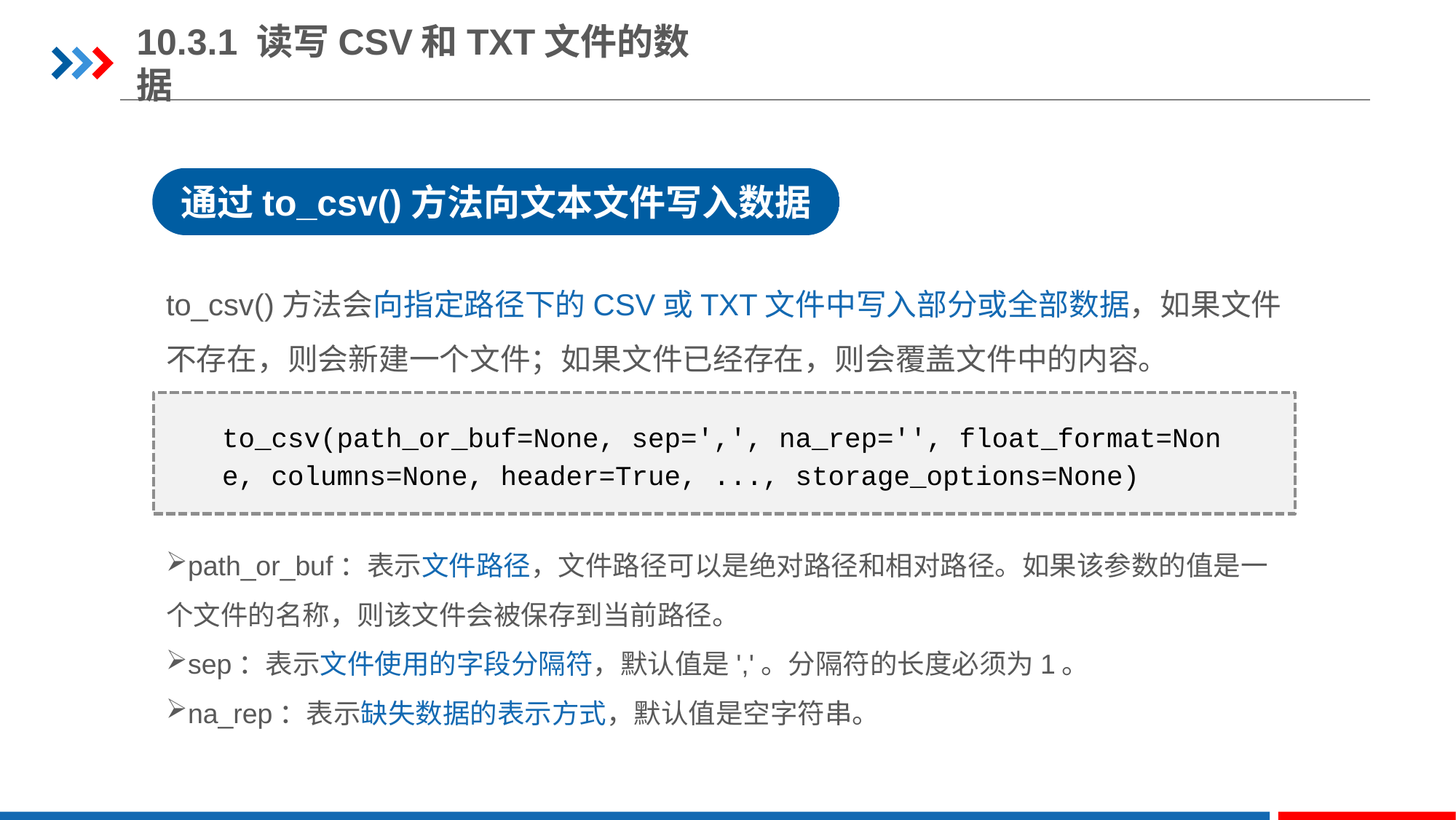

10.3.1 读写CSV和TXT文件的数据
通过to_csv()方法向文本文件写入数据
to_csv()方法会向指定路径下的CSV或TXT文件中写入部分或全部数据，如果文件不存在，则会新建一个文件；如果文件已经存在，则会覆盖文件中的内容。

to_csv(path_or_buf=None, sep=',', na_rep='', float_format=None, columns=None, header=True, ..., storage_options=None)
path_or_buf：表示文件路径，文件路径可以是绝对路径和相对路径。如果该参数的值是一个文件的名称，则该文件会被保存到当前路径。
sep：表示文件使用的字段分隔符，默认值是','。分隔符的长度必须为1。
na_rep：表示缺失数据的表示方式，默认值是空字符串。